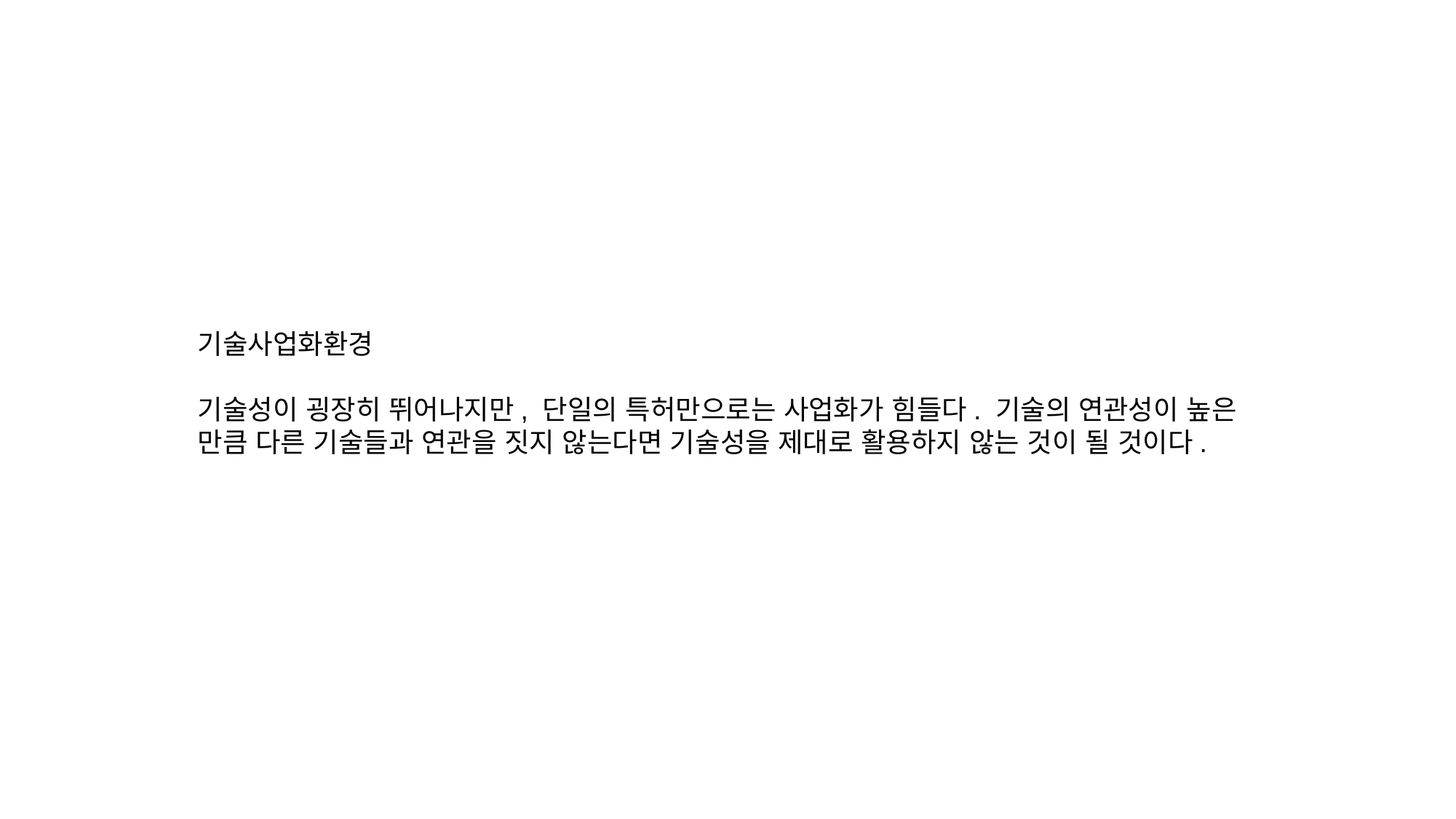

기술사업화환경

기술성이 굉장히 뛰어나지만, 단일의 특허만으로는 사업화가 힘들다. 기술의 연관성이 높은 만큼 다른 기술들과 연관을 짓지 않는다면 기술성을 제대로 활용하지 않는 것이 될 것이다.